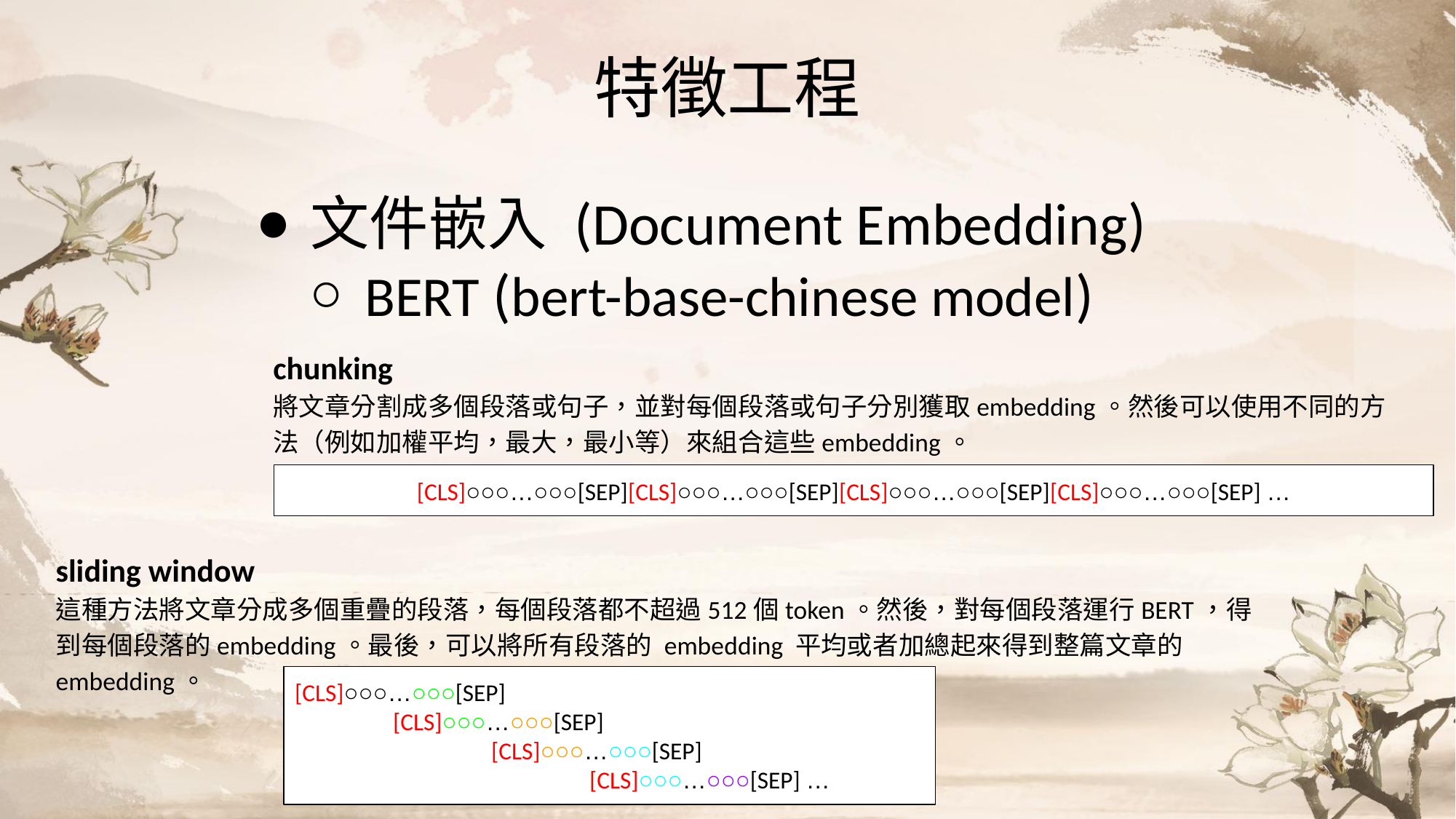

# 特徵工程
文件嵌入 (Document Embedding)
BERT (bert-base-chinese model)
chunking
將文章分割成多個段落或句子，並對每個段落或句子分別獲取embedding。然後可以使用不同的方法（例如加權平均，最大，最小等）來組合這些embedding。
[CLS]○○○…○○○[SEP][CLS]○○○…○○○[SEP][CLS]○○○…○○○[SEP][CLS]○○○…○○○[SEP] …
sliding window
這種方法將文章分成多個重疊的段落，每個段落都不超過512個token。然後，對每個段落運行BERT，得到每個段落的embedding。最後，可以將所有段落的 embedding 平均或者加總起來得到整篇文章的 embedding。
[CLS]○○○…○○○[SEP]
                  [CLS]○○○…○○○[SEP]
                                    [CLS]○○○…○○○[SEP]
                                                      [CLS]○○○…○○○[SEP] …